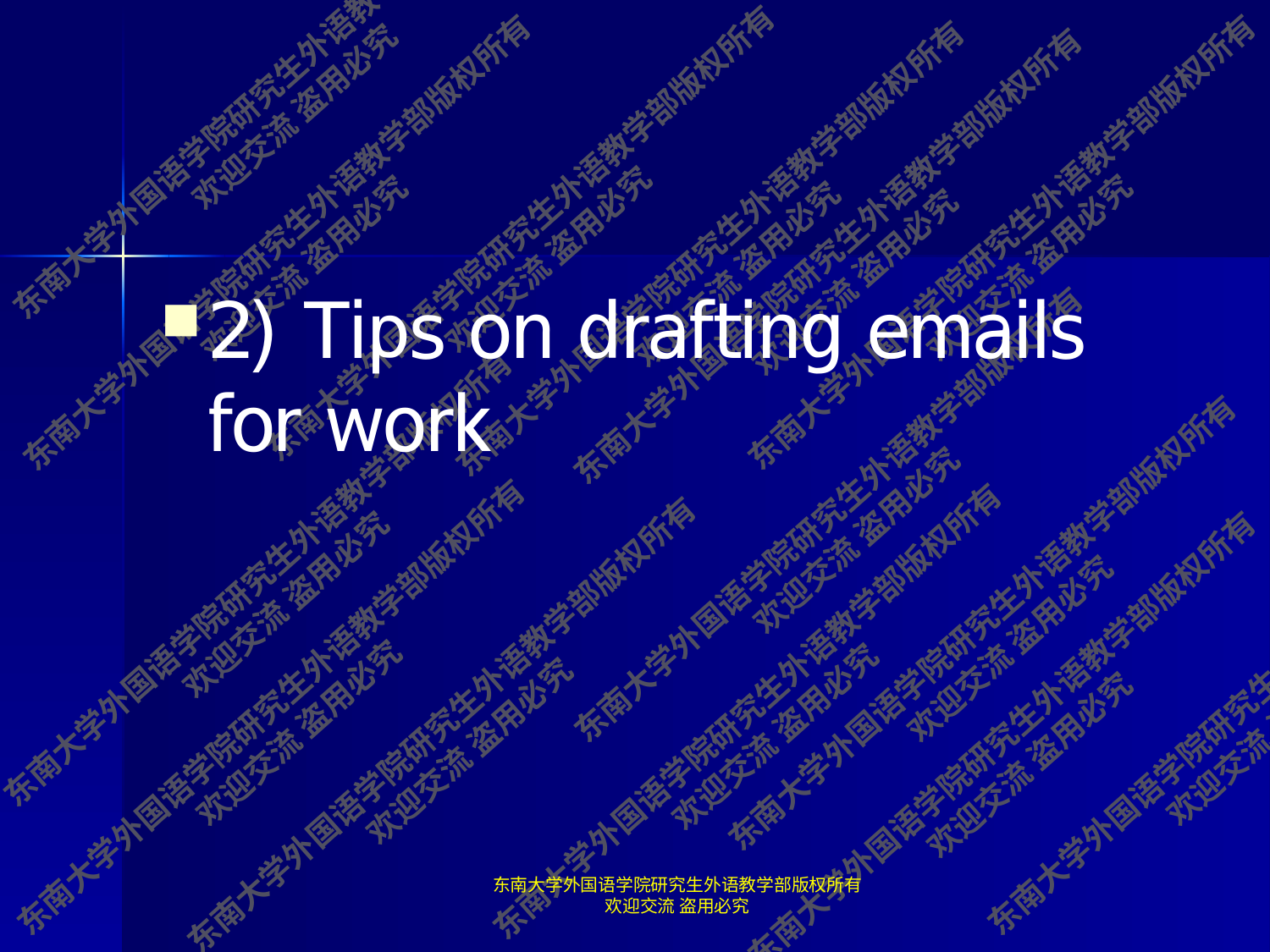

#
2) Tips on drafting emails for work
东南大学外国语学院研究生外语教学部版权所有 欢迎交流 盗用必究